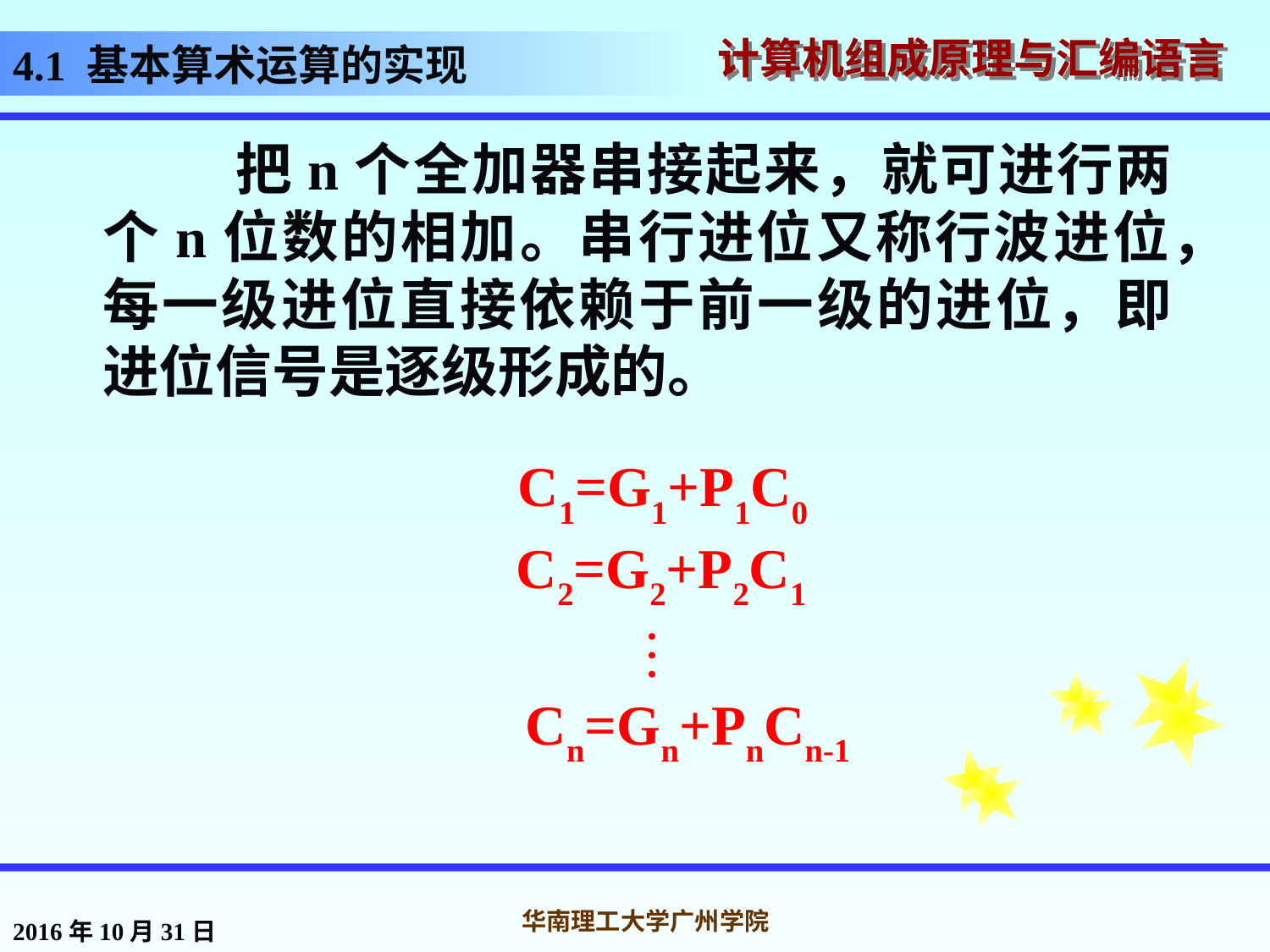

# 4.1 基本算术运算的实现
           把n个全加器串接起来，就可进行两个n位数的相加。串行进位又称行波进位，每一级进位直接依赖于前一级的进位，即进位信号是逐级形成的。
C1=G1+P1C0
C2=G2+P2C1
…
Cn=Gn+PnCn-1
2016年10月31日
华南理工大学广州学院